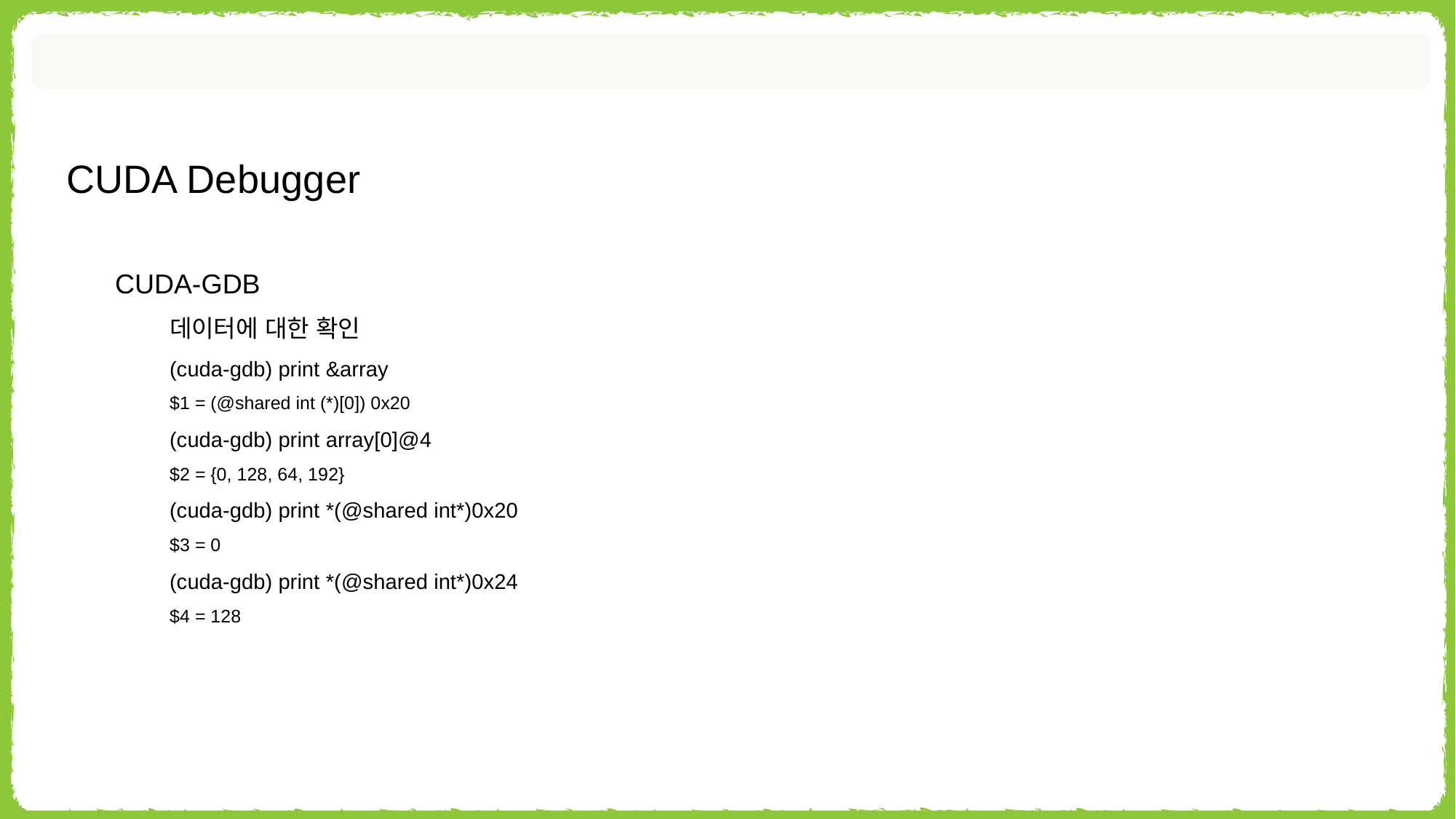

CUDA Debugger
CUDA-GDB
데이터에 대한 확인
(cuda-gdb) print &array
$1 = (@shared int (*)[0]) 0x20
(cuda-gdb) print array[0]@4
$2 = {0, 128, 64, 192}
(cuda-gdb) print *(@shared int*)0x20
$3 = 0
(cuda-gdb) print *(@shared int*)0x24
$4 = 128